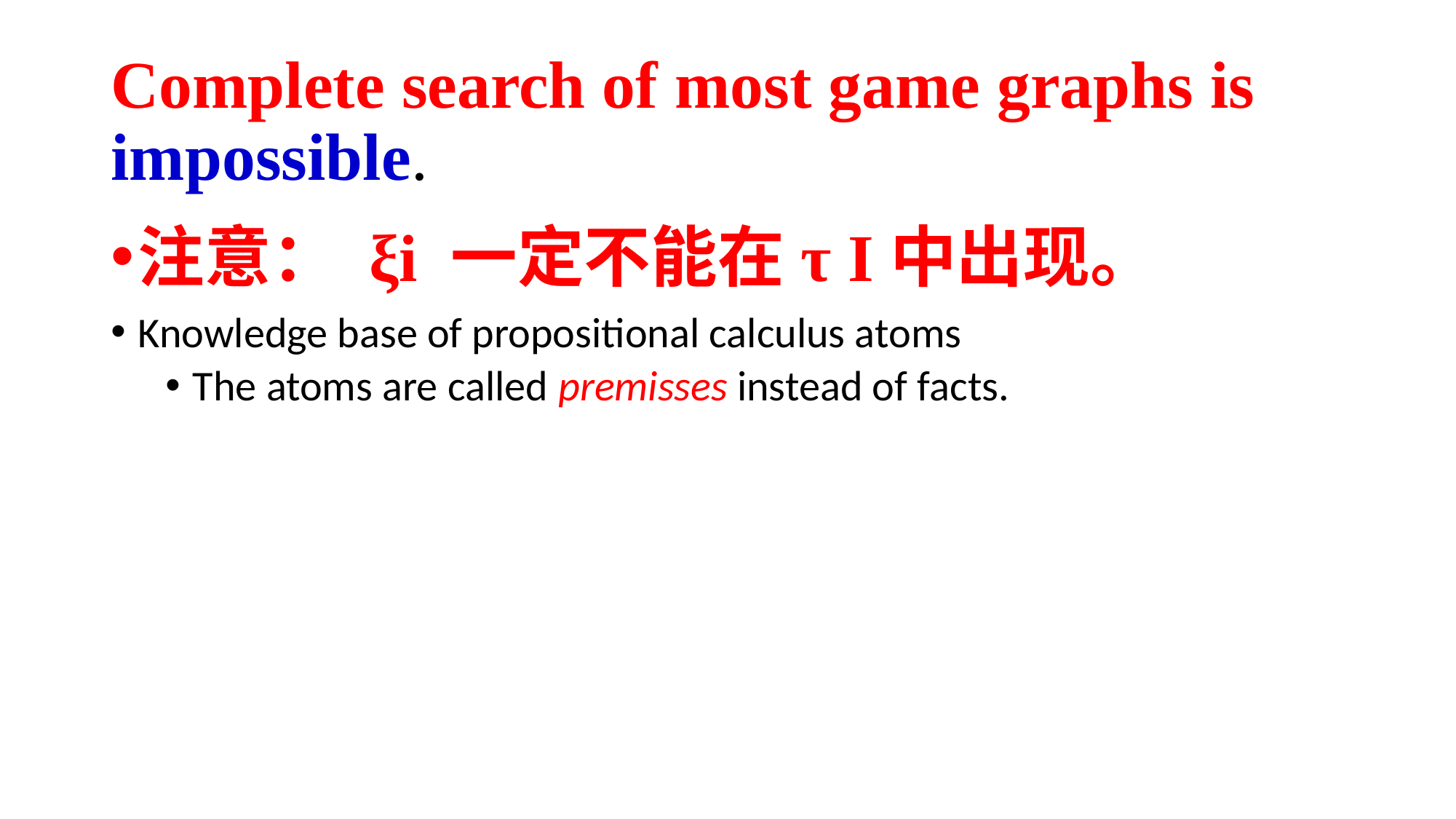

# Complete search of most game graphs is impossible.
注意： ξi 一定不能在τ I中出现。
Knowledge base of propositional calculus atoms
The atoms are called premisses instead of facts.